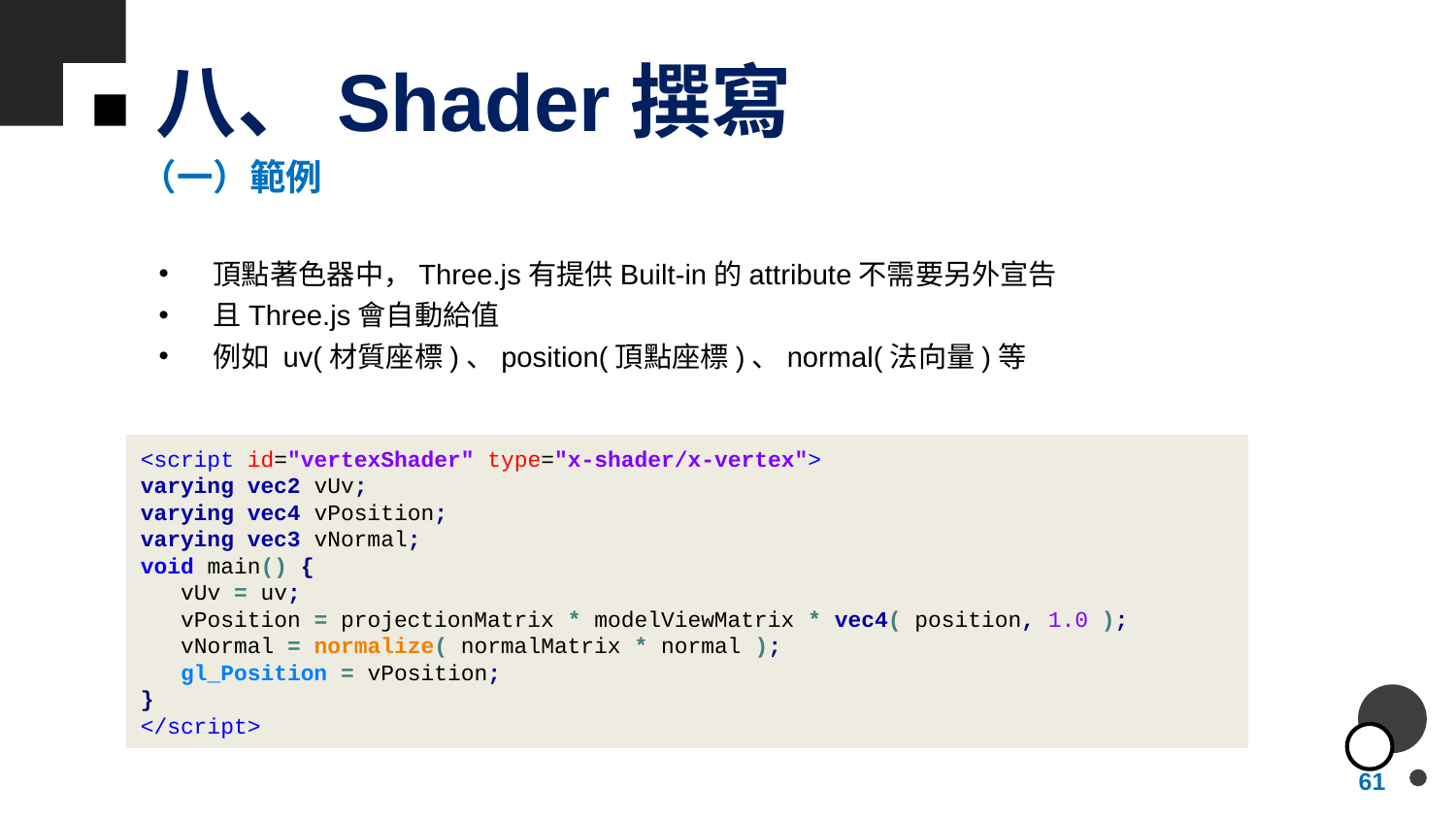

# 八、Shader撰寫
（一）範例
頂點著色器中，Three.js有提供Built-in的attribute不需要另外宣告
且Three.js會自動給值
例如 uv(材質座標)、position(頂點座標)、normal(法向量)等
<script id="vertexShader" type="x-shader/x-vertex">
varying vec2 vUv;
varying vec4 vPosition;
varying vec3 vNormal;
void main() {
   vUv = uv;
   vPosition = projectionMatrix * modelViewMatrix * vec4( position, 1.0 );
   vNormal = normalize( normalMatrix * normal );
   gl_Position = vPosition;
}
</script>

61